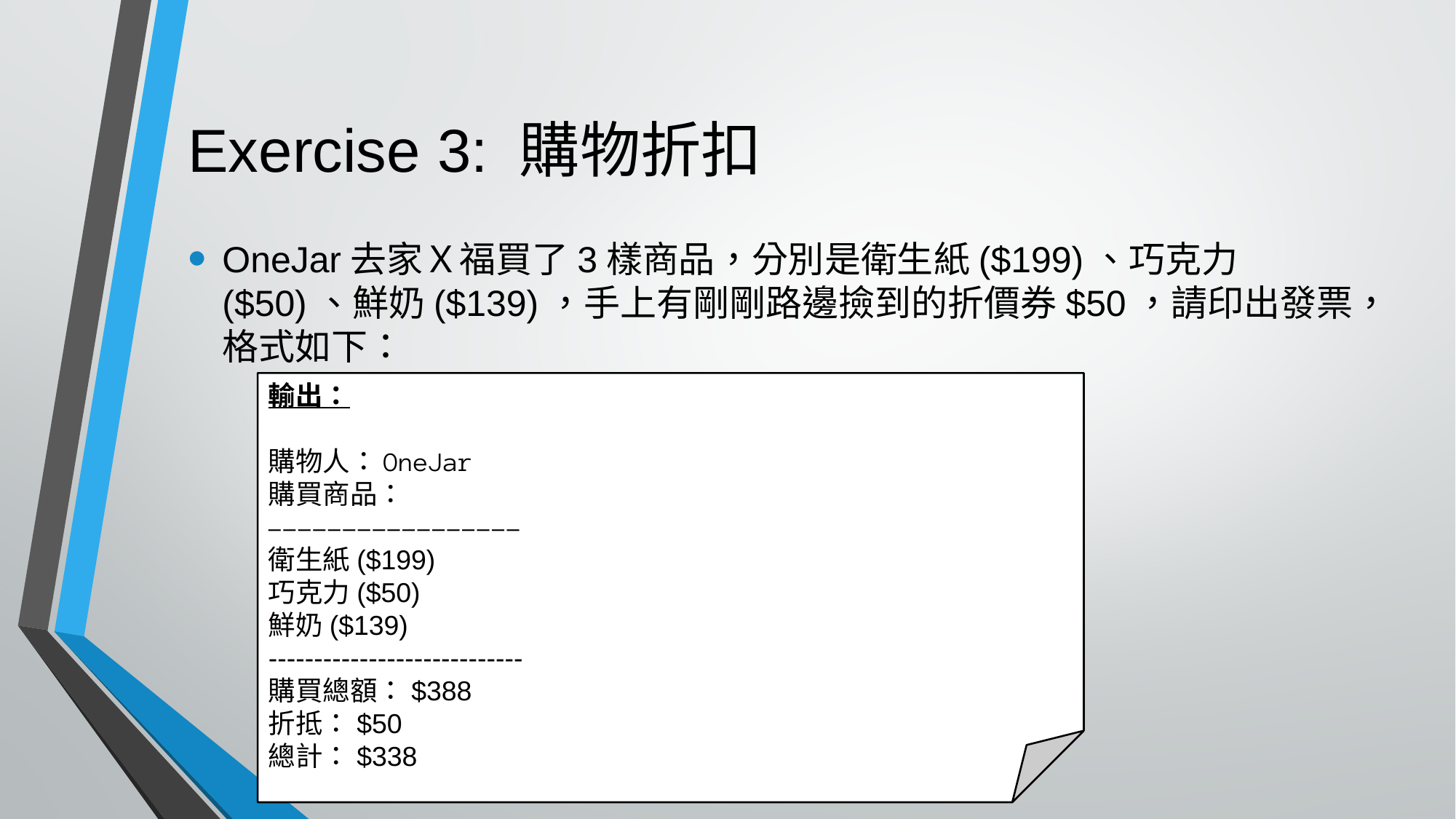

# Exercise 3: 購物折扣
OneJar去家Ｘ福買了3樣商品，分別是衛生紙($199)、巧克力($50)、鮮奶($139)，手上有剛剛路邊撿到的折價券$50，請印出發票，格式如下：

輸出：

購物人：OneJar
購買商品：
-----------------
衛生紙($199)
巧克力($50)
鮮奶($139)
----------------------------
購買總額：$388
折抵：$50
總計：$338